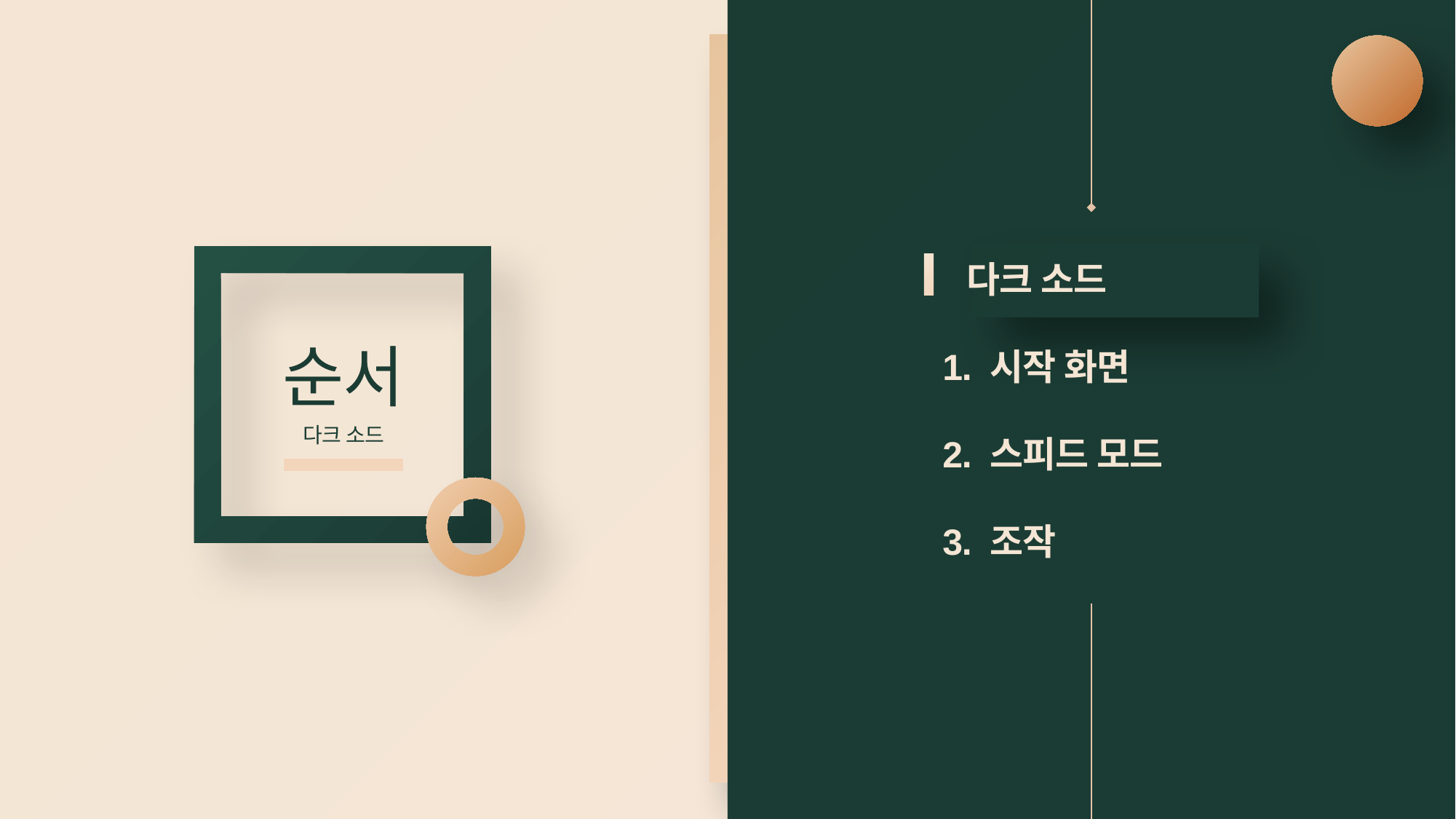

다크 소드

1. 시작 화면

2. 스피드 모드

3. 조작

순서
다크 소드